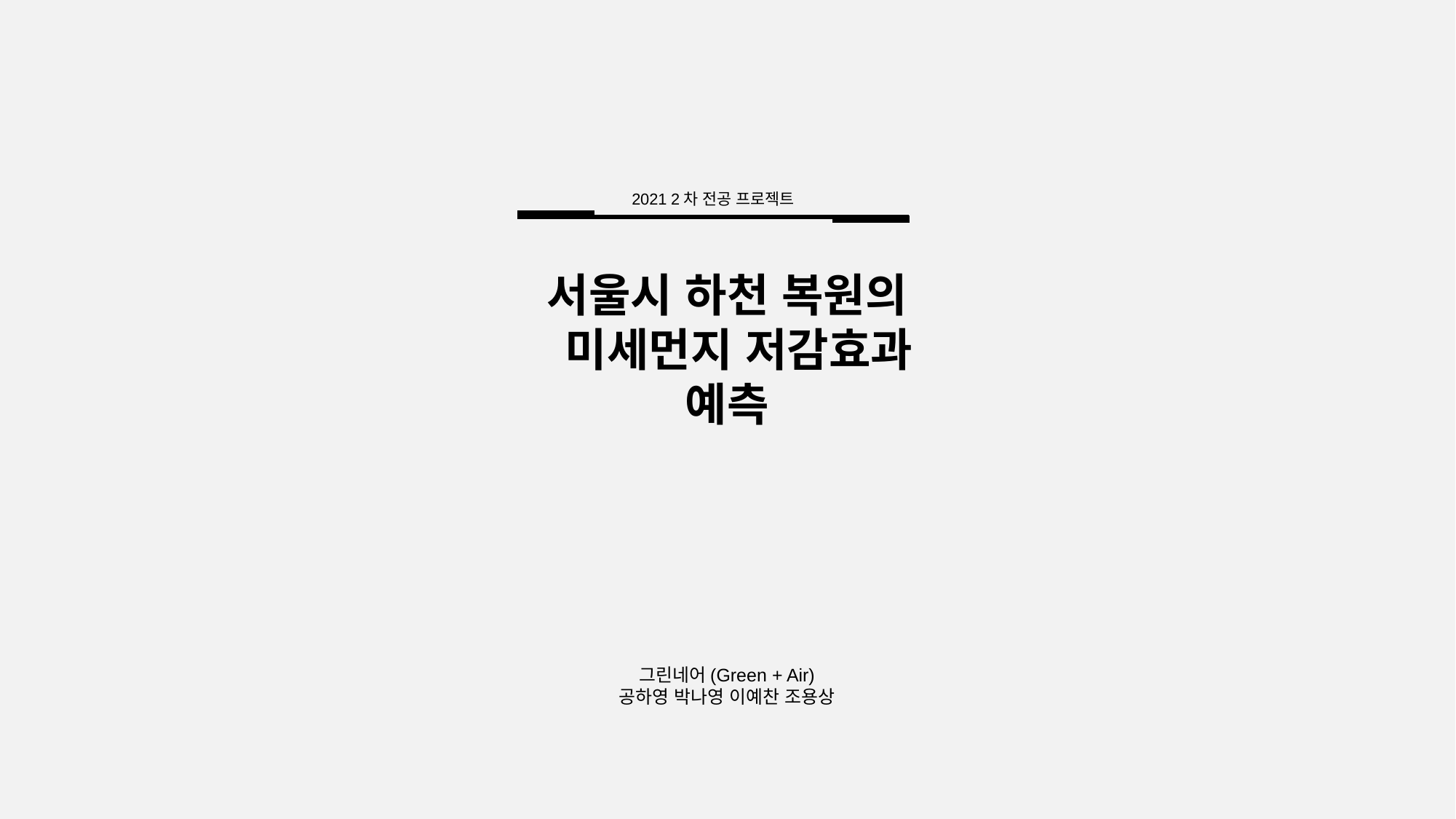

2021 2차 전공 프로젝트

서울시 하천 복원의
 미세먼지 저감효과 예측
그린네어(Green + Air)
공하영 박나영 이예찬 조용상